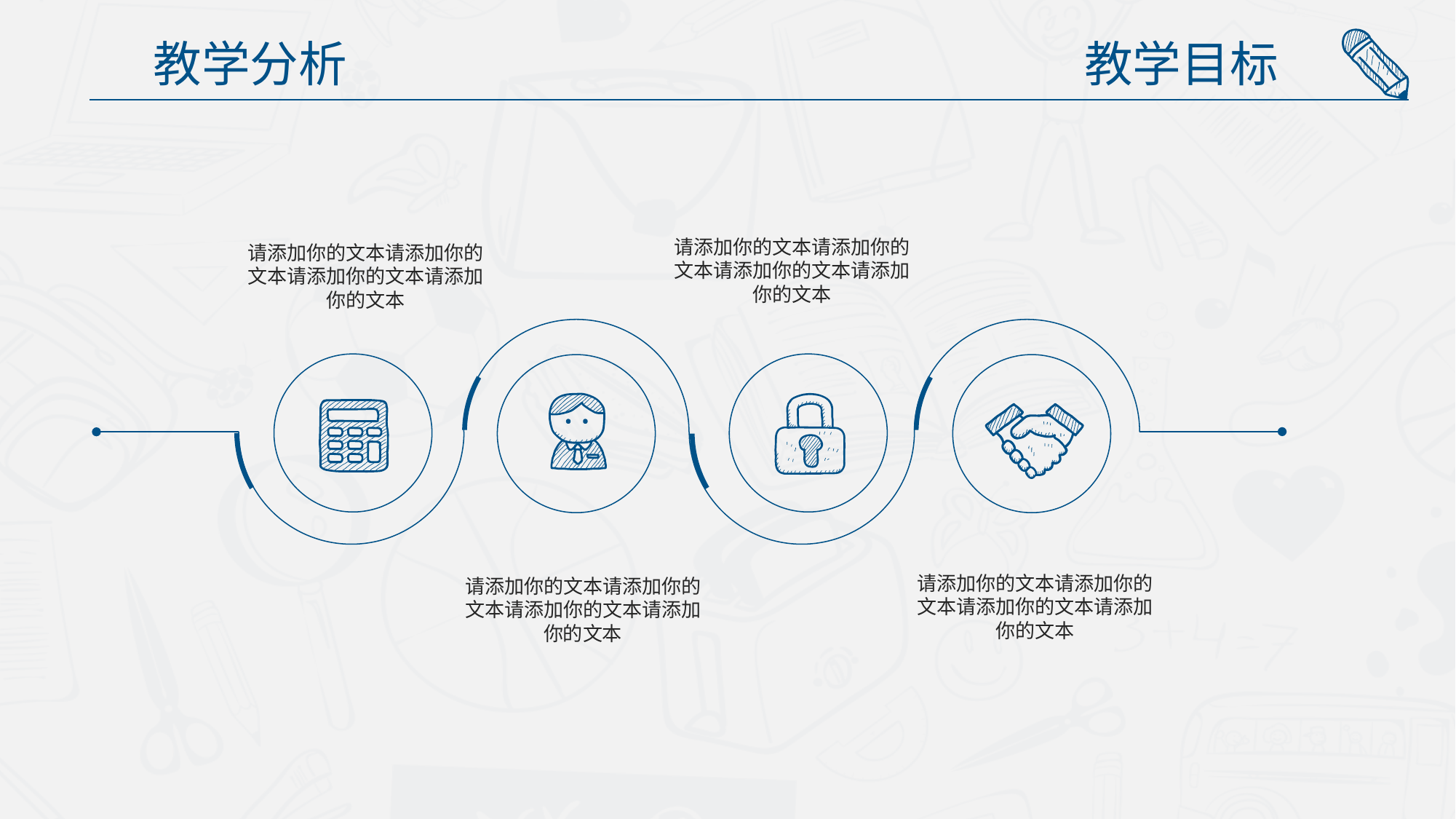

教学目标
教学分析
请添加你的文本请添加你的文本请添加你的文本请添加你的文本
请添加你的文本请添加你的文本请添加你的文本请添加你的文本

请添加你的文本请添加你的文本请添加你的文本请添加你的文本
请添加你的文本请添加你的文本请添加你的文本请添加你的文本